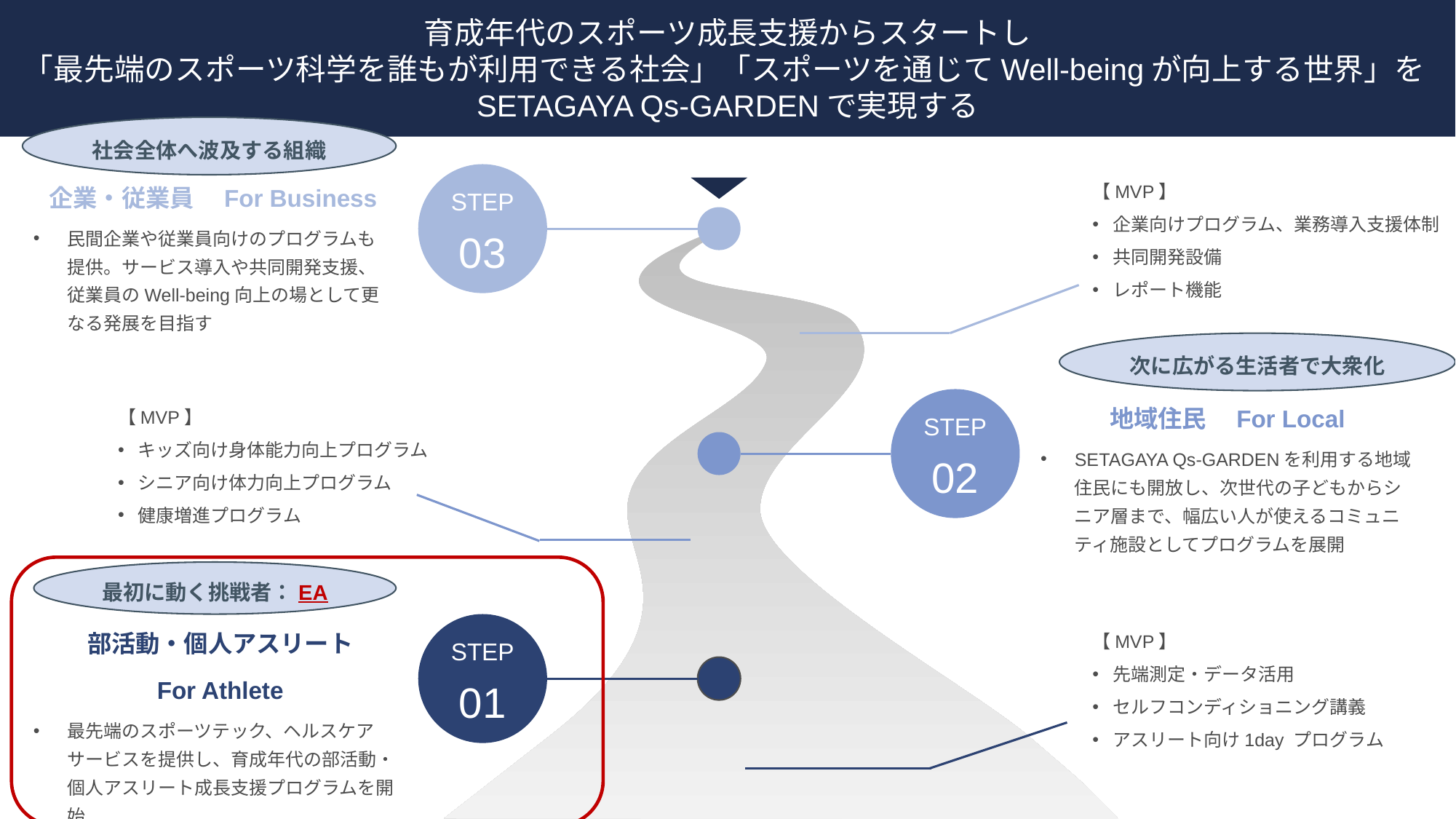

育成年代のスポーツ成長支援からスタートし
「最先端のスポーツ科学を誰もが利用できる社会」「スポーツを通じてWell-beingが向上する世界」をSETAGAYA Qs-GARDENで実現する
社会全体へ波及する組織
STEP
03
【MVP】
企業向けプログラム、業務導入支援体制
共同開発設備
レポート機能

企業・従業員　For Business
民間企業や従業員向けのプログラムも提供。サービス導入や共同開発支援、従業員のWell-being向上の場として更なる発展を目指す

次に広がる生活者で大衆化
STEP
02
地域住民　For Local
SETAGAYA Qs-GARDENを利用する地域住民にも開放し、次世代の子どもからシニア層まで、幅広い人が使えるコミュニティ施設としてプログラムを展開
【MVP】
キッズ向け身体能力向上プログラム
シニア向け体力向上プログラム
健康増進プログラム

最初に動く挑戦者：EA
部活動・個人アスリート
For Athlete
最先端のスポーツテック、ヘルスケアサービスを提供し、育成年代の部活動・個人アスリート成長支援プログラムを開始
STEP
01
【MVP】
先端測定・データ活用
セルフコンディショニング講義
アスリート向け1day プログラム